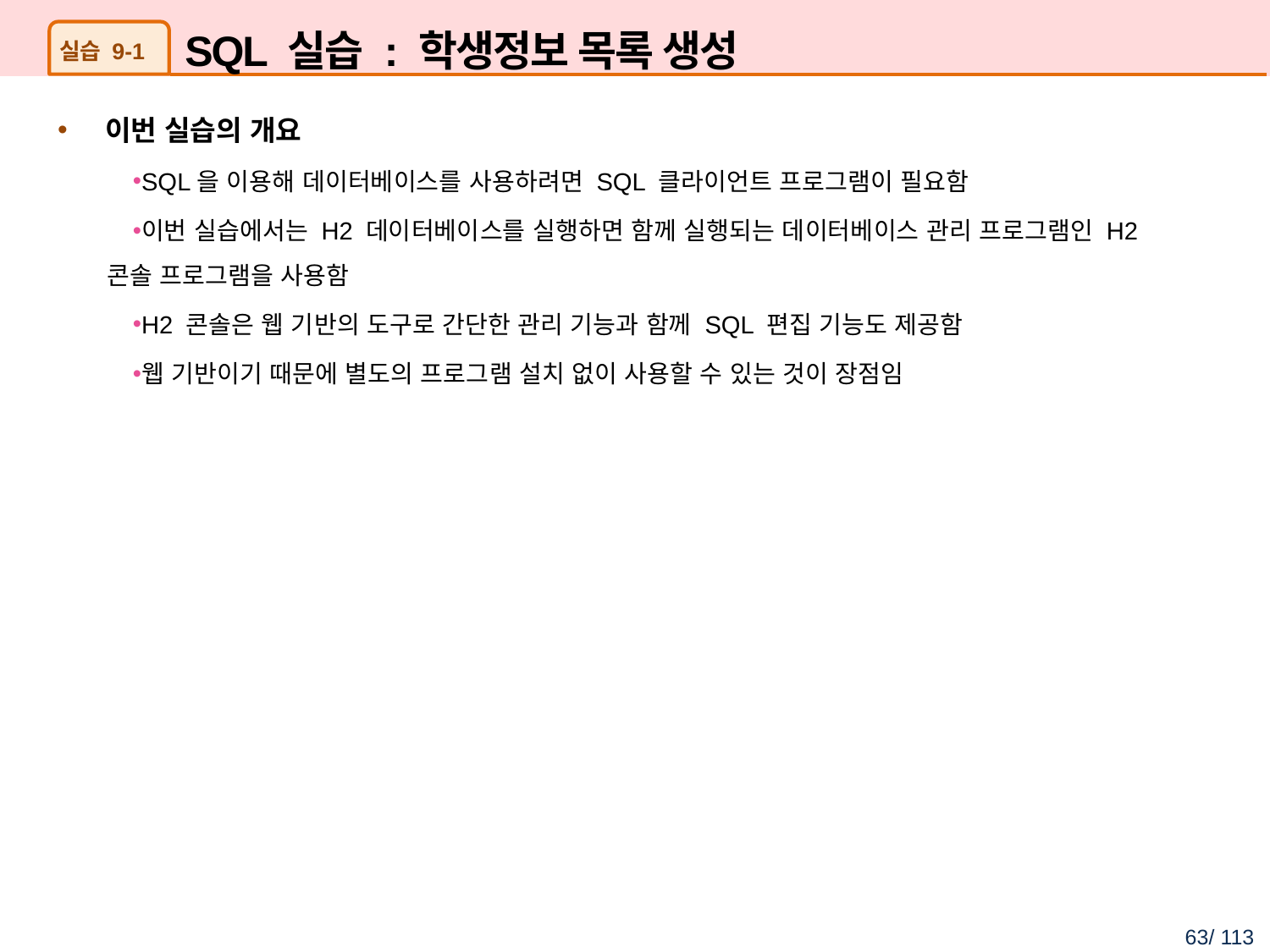

# SQL 실습 : 학생정보 목록 생성
실습 9-1
이번 실습의 개요
SQL을 이용해 데이터베이스를 사용하려면 SQL 클라이언트 프로그램이 필요함
이번 실습에서는 H2 데이터베이스를 실행하면 함께 실행되는 데이터베이스 관리 프로그램인 H2 콘솔 프로그램을 사용함
H2 콘솔은 웹 기반의 도구로 간단한 관리 기능과 함께 SQL 편집 기능도 제공함
웹 기반이기 때문에 별도의 프로그램 설치 없이 사용할 수 있는 것이 장점임